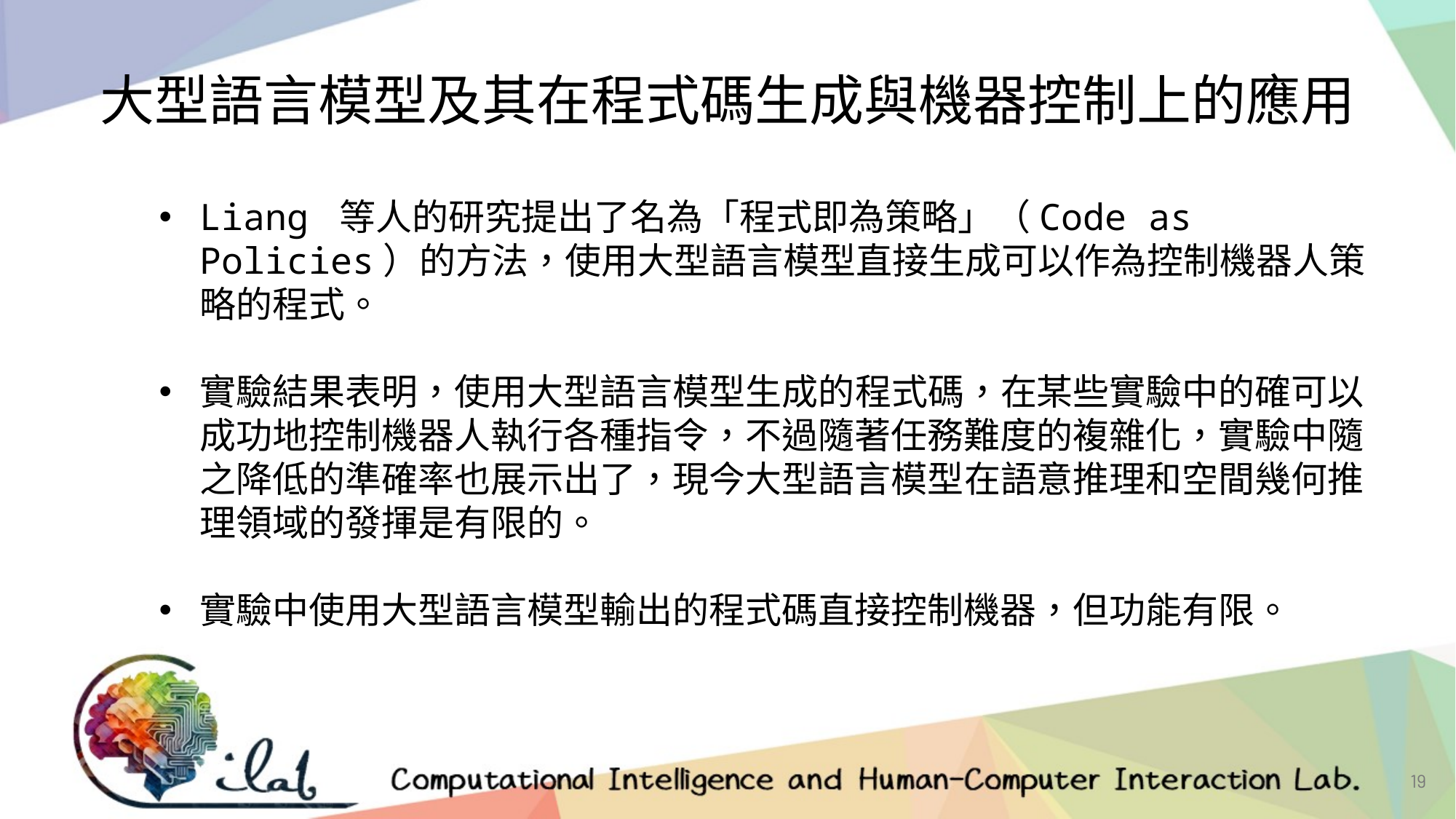

大型語言模型及其在程式碼生成與機器控制上的應用
Liang 等人的研究提出了名為「程式即為策略」（Code as Policies）的方法，使用大型語言模型直接生成可以作為控制機器人策略的程式。

實驗結果表明，使用大型語言模型生成的程式碼，在某些實驗中的確可以成功地控制機器人執行各種指令，不過隨著任務難度的複雜化，實驗中隨之降低的準確率也展示出了，現今大型語言模型在語意推理和空間幾何推理領域的發揮是有限的。

實驗中使用大型語言模型輸出的程式碼直接控制機器，但功能有限。
19